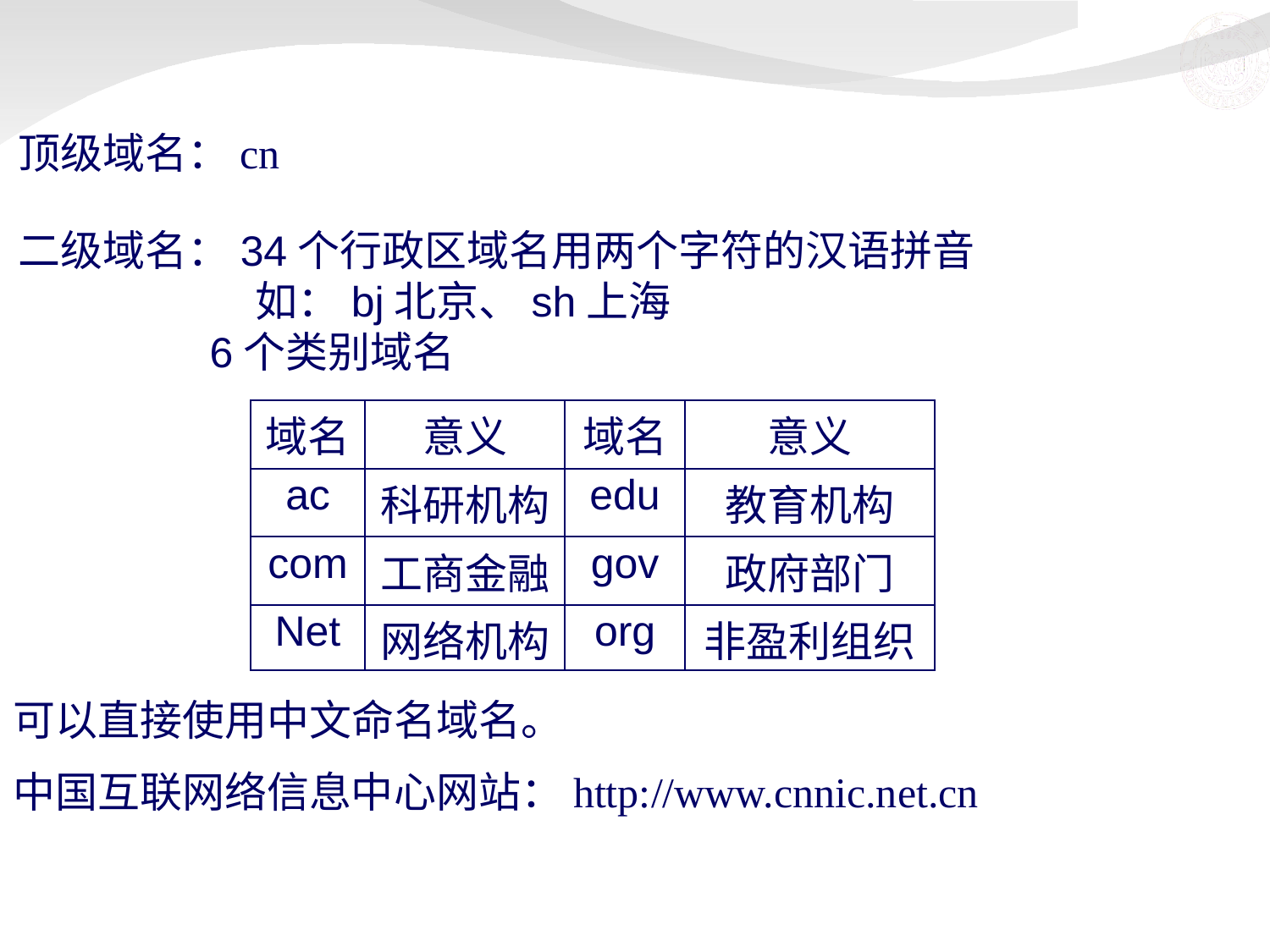

顶级域名：cn
二级域名：34个行政区域名用两个字符的汉语拼音
                         如：bj北京、sh上海
                   6个类别域名
| 域名 | 意义 | 域名 | 意义 |
| --- | --- | --- | --- |
| ac | 科研机构 | edu | 教育机构 |
| com | 工商金融 | gov | 政府部门 |
| Net | 网络机构 | org | 非盈利组织 |
可以直接使用中文命名域名。
中国互联网络信息中心网站：http://www.cnnic.net.cn